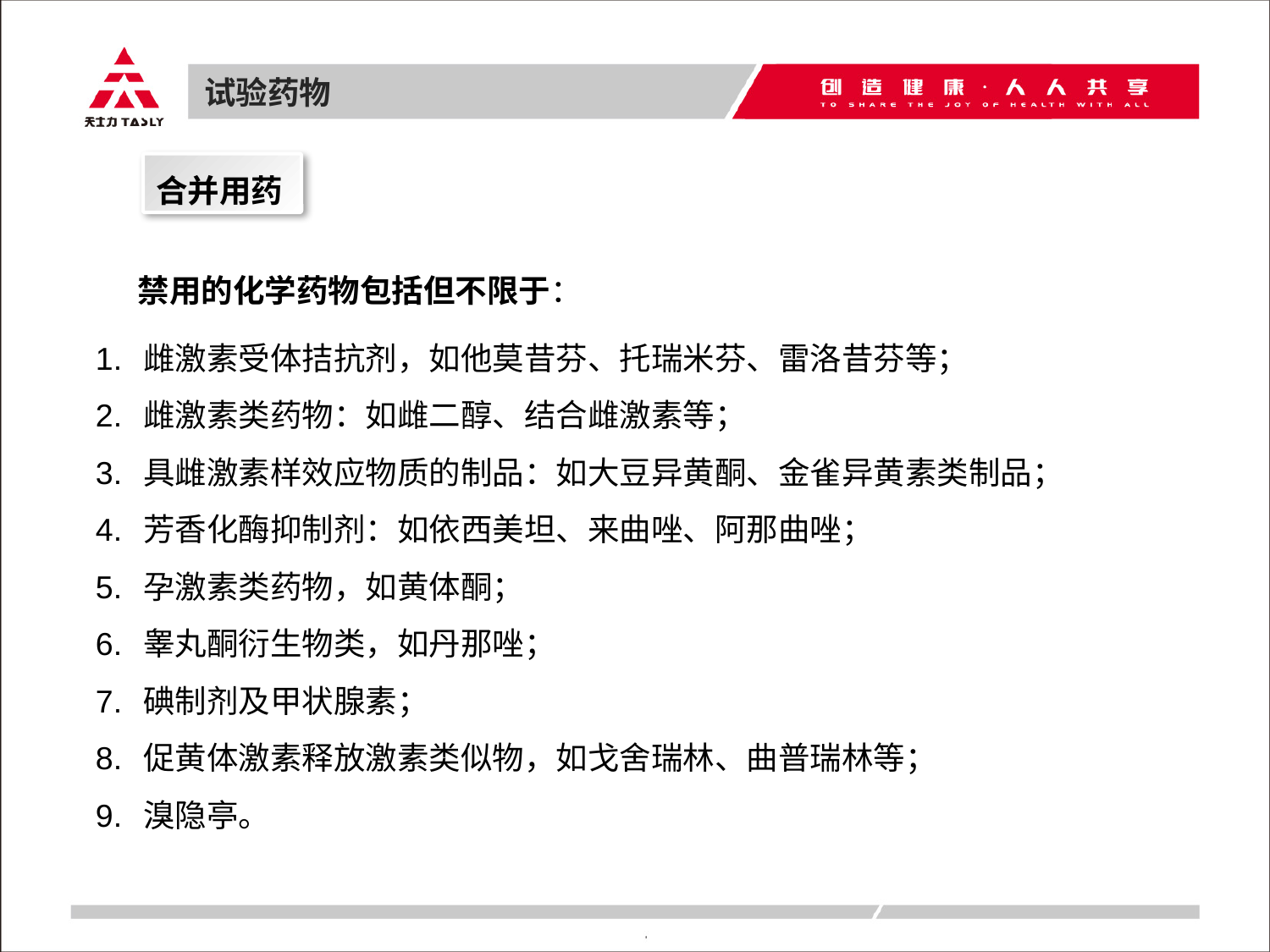

试验药物
合并用药
禁用的化学药物包括但不限于：
雌激素受体拮抗剂，如他莫昔芬、托瑞米芬、雷洛昔芬等；
雌激素类药物：如雌二醇、结合雌激素等；
具雌激素样效应物质的制品：如大豆异黄酮、金雀异黄素类制品；
芳香化酶抑制剂：如依西美坦、来曲唑、阿那曲唑；
孕激素类药物，如黄体酮；
睾丸酮衍生物类，如丹那唑；
碘制剂及甲状腺素；
促黄体激素释放激素类似物，如戈舍瑞林、曲普瑞林等；
溴隐亭。